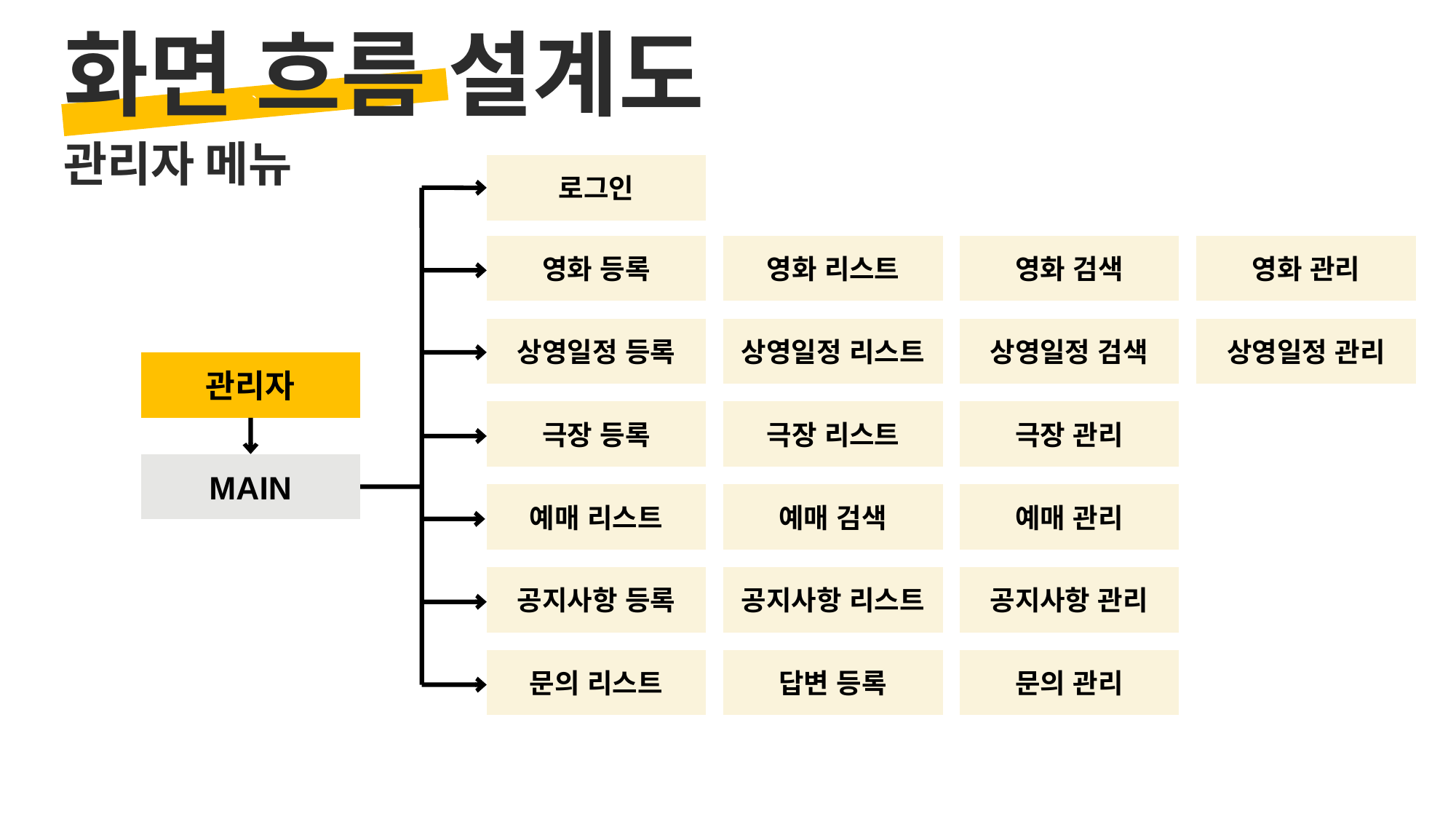

화면 흐름 설계도
관리자 메뉴
`
로그인

영화 리스트
영화 등록
영화 검색
영화 관리

상영일정 리스트
상영일정 등록
상영일정 검색
상영일정 관리

관리자
극장 리스트
극장 등록
극장 관리

MAIN
예매 검색
예매 관리
예매 리스트

공지사항 등록
공지사항 리스트
공지사항 관리

답변 등록
문의 리스트
문의 관리